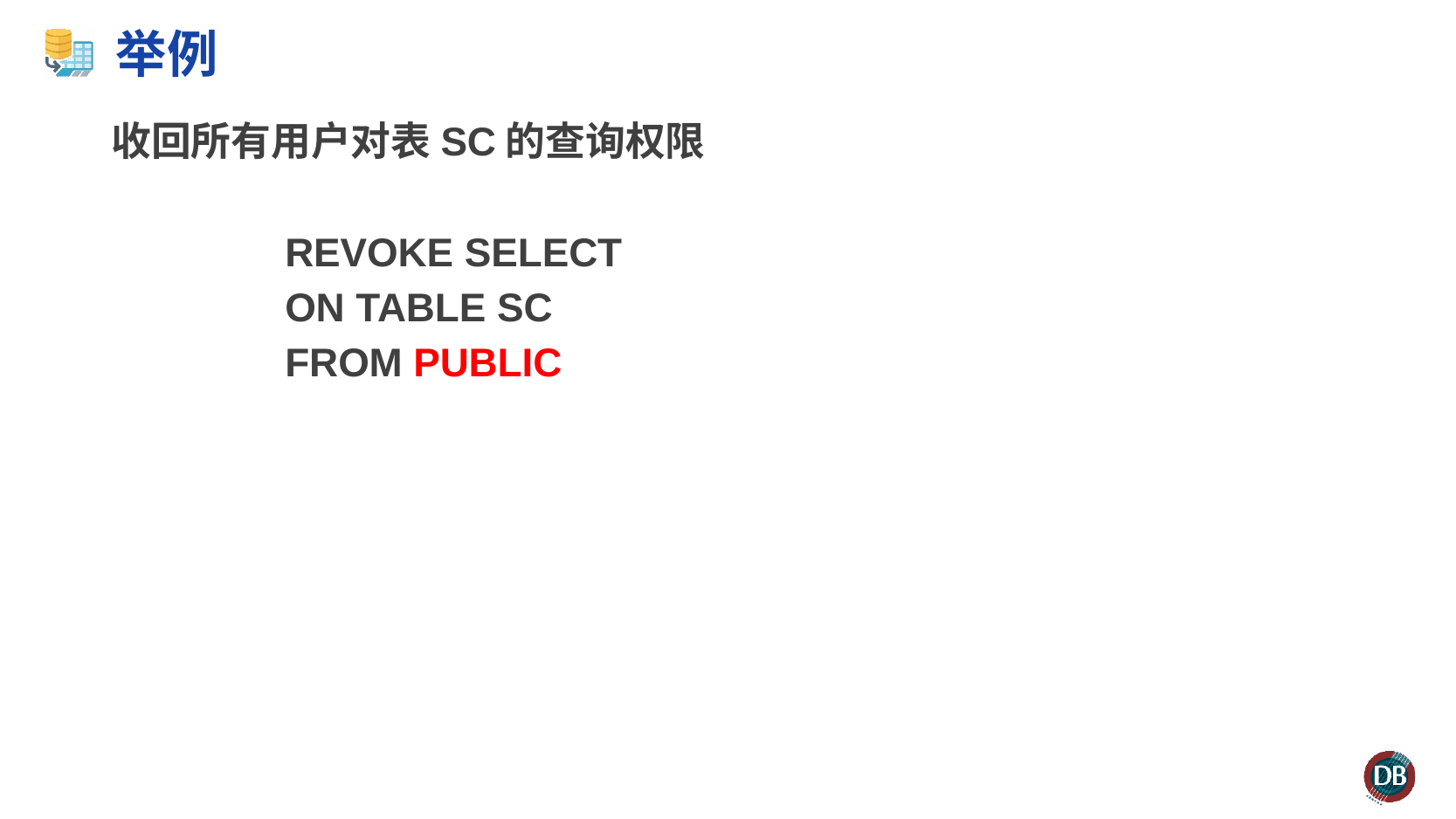

# 举例
收回所有用户对表SC的查询权限

		REVOKE SELECT
		ON TABLE SC
		FROM PUBLIC